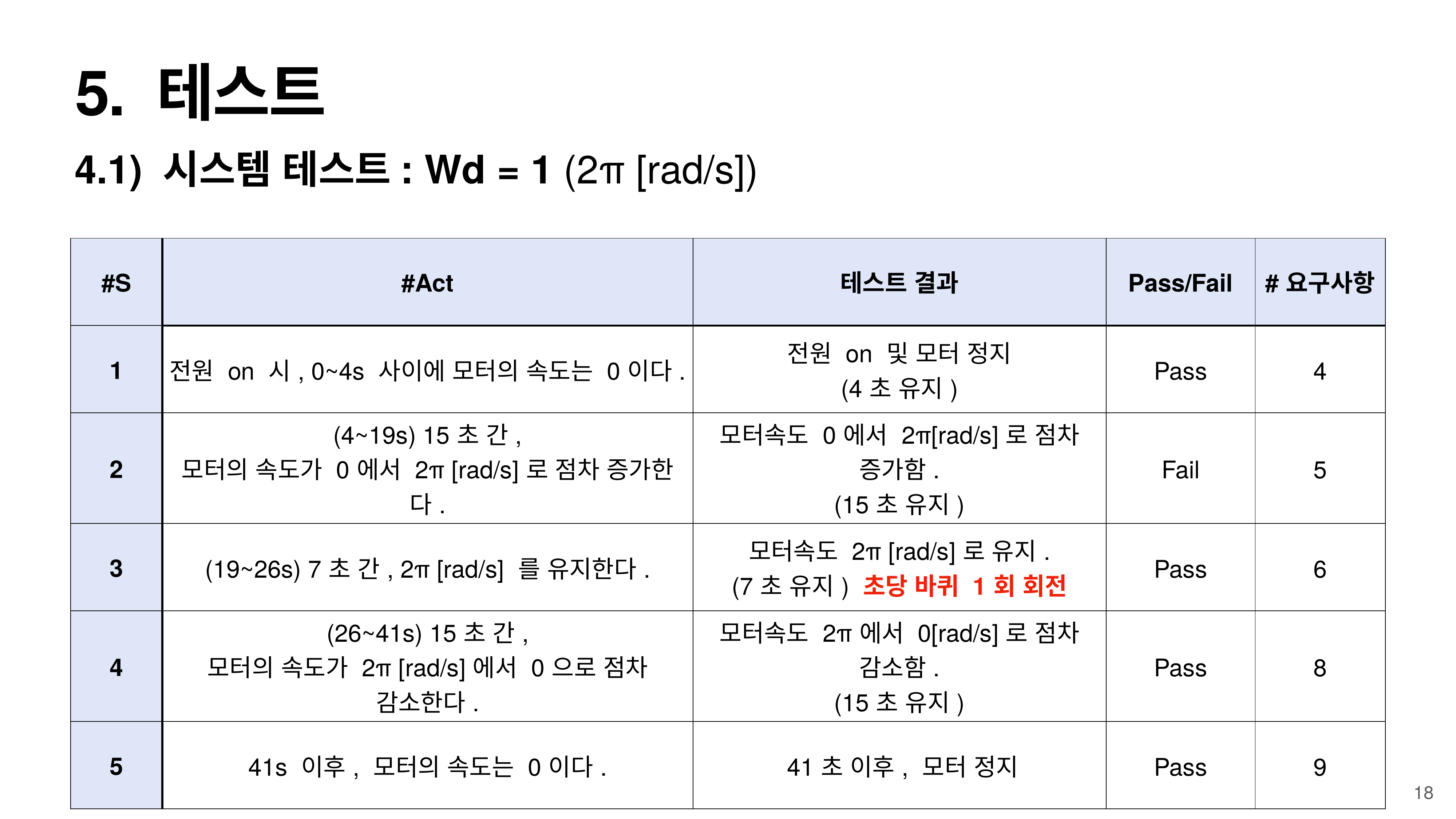

# 5. 테스트
4.1) 시스템 테스트: Wd = 1 (2π [rad/s])
| #S | #Act | 테스트 결과 | Pass/Fail | #요구사항 |
| --- | --- | --- | --- | --- |
| 1 | 전원 on 시, 0~4s 사이에 모터의 속도는 0이다. | 전원 on 및 모터 정지 (4초 유지) | Pass | 4 |
| 2 | (4~19s) 15초 간, 모터의 속도가 0에서 2π [rad/s]로 점차 증가한다. | 모터속도 0에서 2π[rad/s]로 점차 증가함. (15초 유지) | Fail | 5 |
| 3 | (19~26s) 7초 간, 2π [rad/s] 를 유지한다. | 모터속도 2π [rad/s]로 유지. (7초 유지) 초당 바퀴 1회 회전 | Pass | 6 |
| 4 | (26~41s) 15초 간, 모터의 속도가 2π [rad/s]에서 0으로 점차 감소한다. | 모터속도 2π에서 0[rad/s]로 점차 감소함. (15초 유지) | Pass | 8 |
| 5 | 41s 이후, 모터의 속도는 0이다. | 41초 이후, 모터 정지 | Pass | 9 |
18